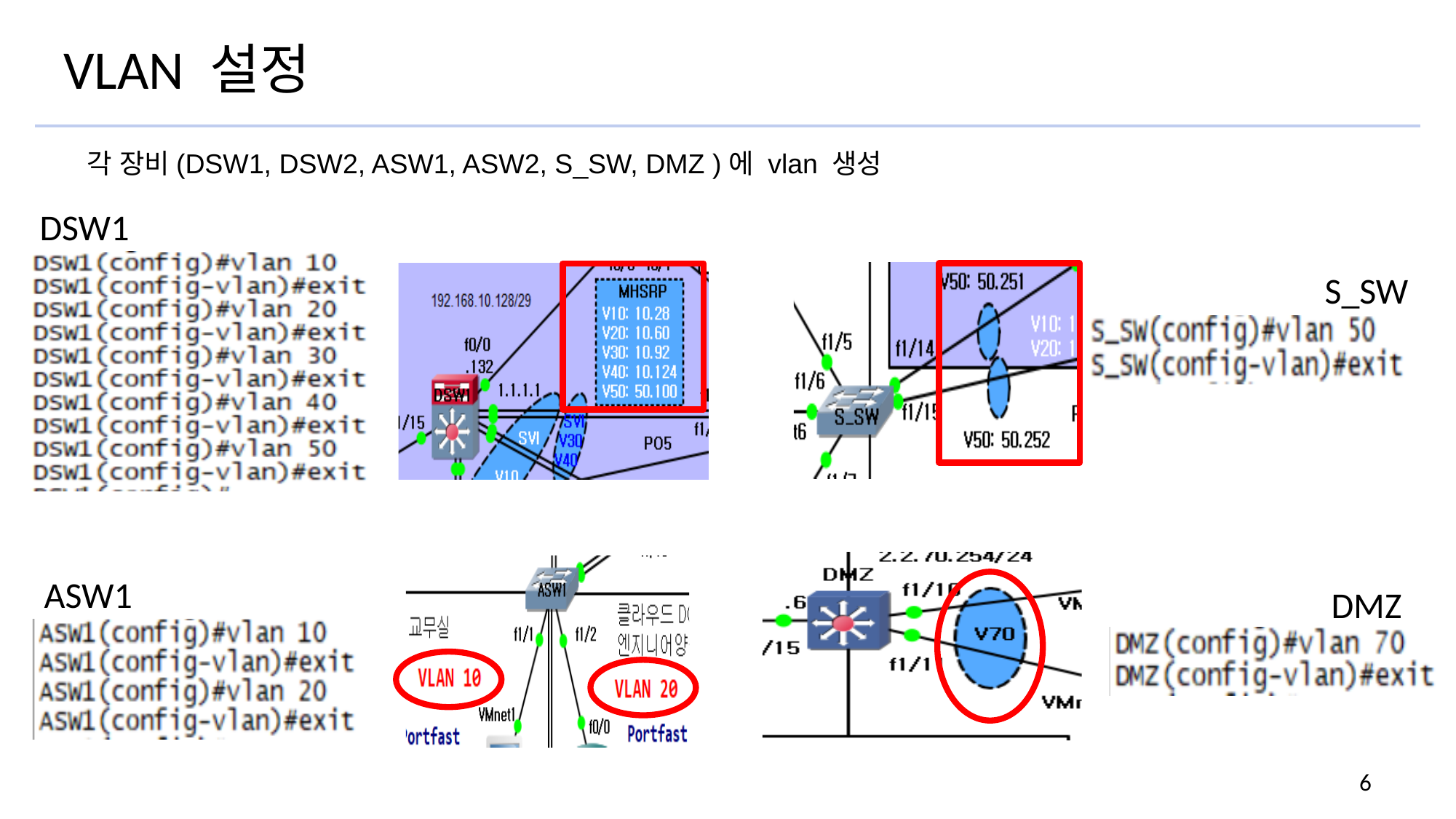

VLAN 설정
각 장비(DSW1, DSW2, ASW1, ASW2, S_SW, DMZ )에 vlan 생성
DSW1

S_SW

ASW1

DMZ

6